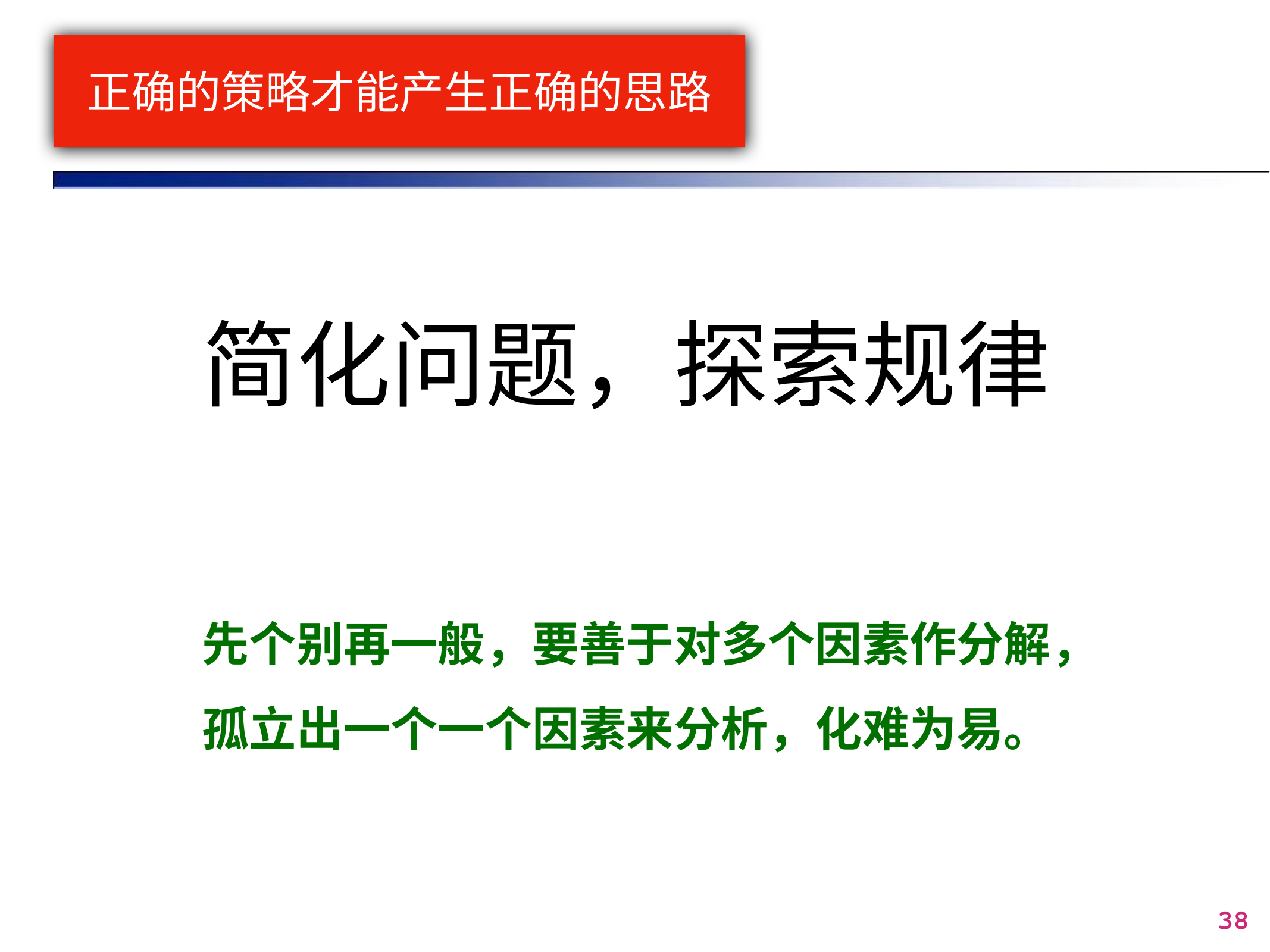

# 正确的策略才能产生正确的思路
简化问题，探索规律
先个别再一般，要善于对多个因素作分解，孤立出一个一个因素来分析，化难为易。
38